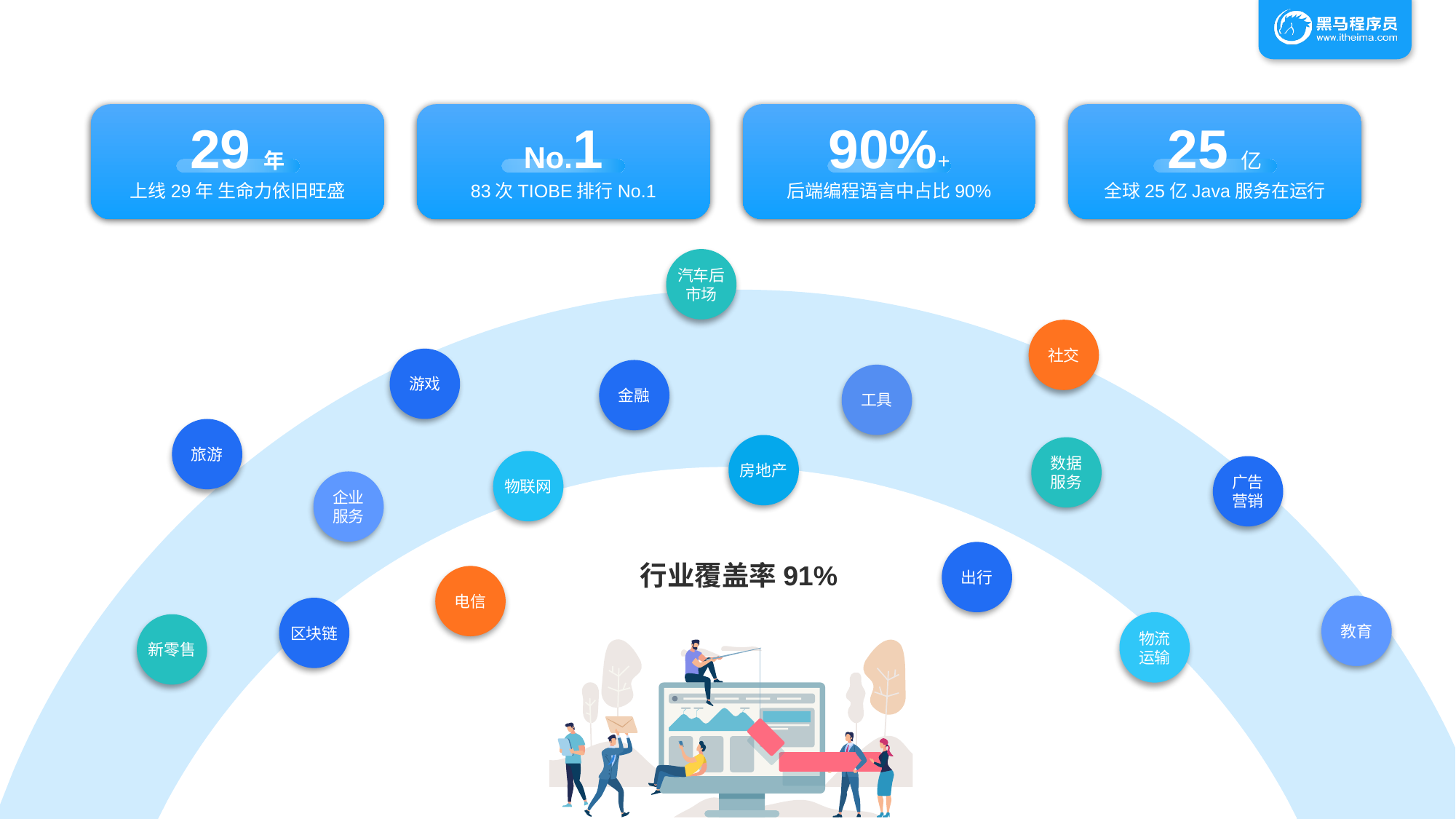

29年

上线29年 生命力依旧旺盛

No.1

83次TIOBE排行No.1

90%+

后端编程语言中占比90%

25亿

全球25亿Java服务在运行
汽车后市场

社交
游戏
金融
工具
旅游
房地产
数据
服务
物联网
广告
营销

企业
服务
出行
行业覆盖率91%
电信
教育
区块链
物流
运输
新零售